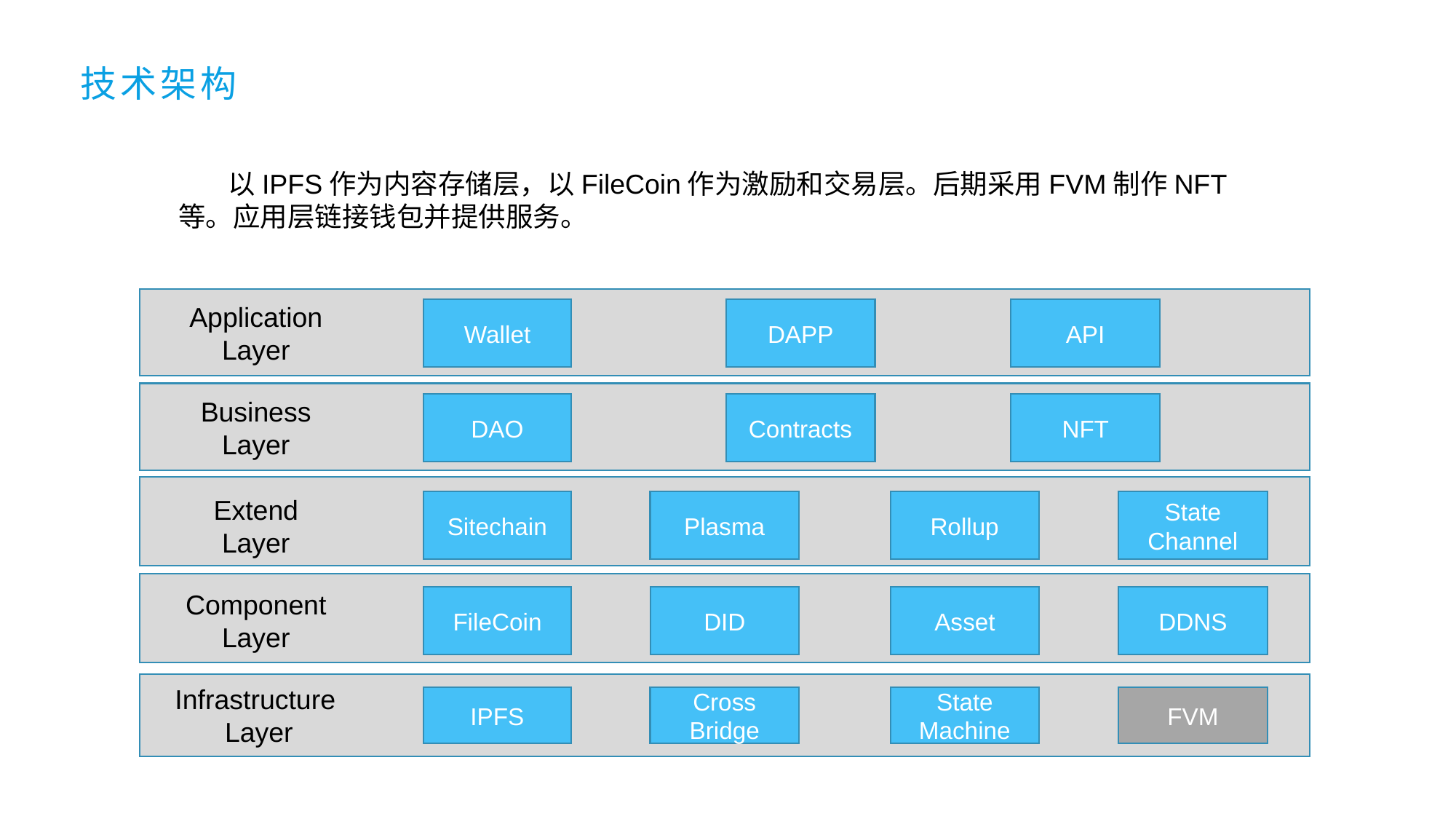

技术架构
       以IPFS作为内容存储层，以FileCoin作为激励和交易层。后期采用FVM制作NFT等。应用层链接钱包并提供服务。

Application
Layer
Wallet
DAPP
API

Business
Layer
DAO
Contracts
NFT

Extend
Layer
Sitechain
Plasma
Rollup
State
Channel

Component
Layer
FileCoin
DID
Asset
DDNS

Infrastructure
Layer
IPFS
IPFS
Cross
Bridge
Cross
Bridge
State
Machine
FVM